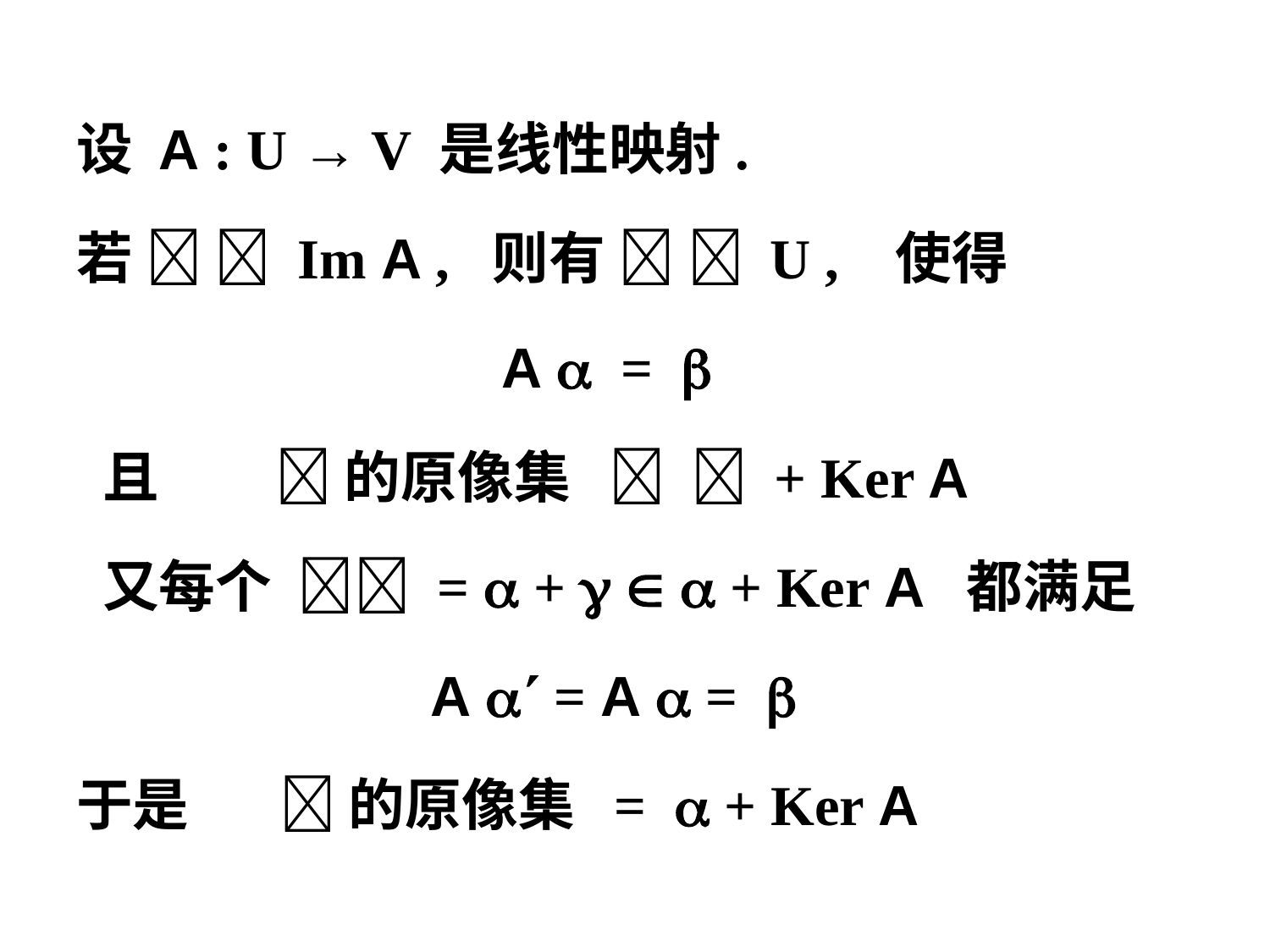

设 A : U → V 是线性映射.
若 β ∈ Im A ,  则有 α ∈ U ,   使得
                              A α  =  β
 且         β 的原像集   ⊆  α + Ker A
 又每个  α′ = α + γ ∈ α + Ker A  都满足
                         A α′ = A α =  β
于是       β 的原像集  =  α + Ker A